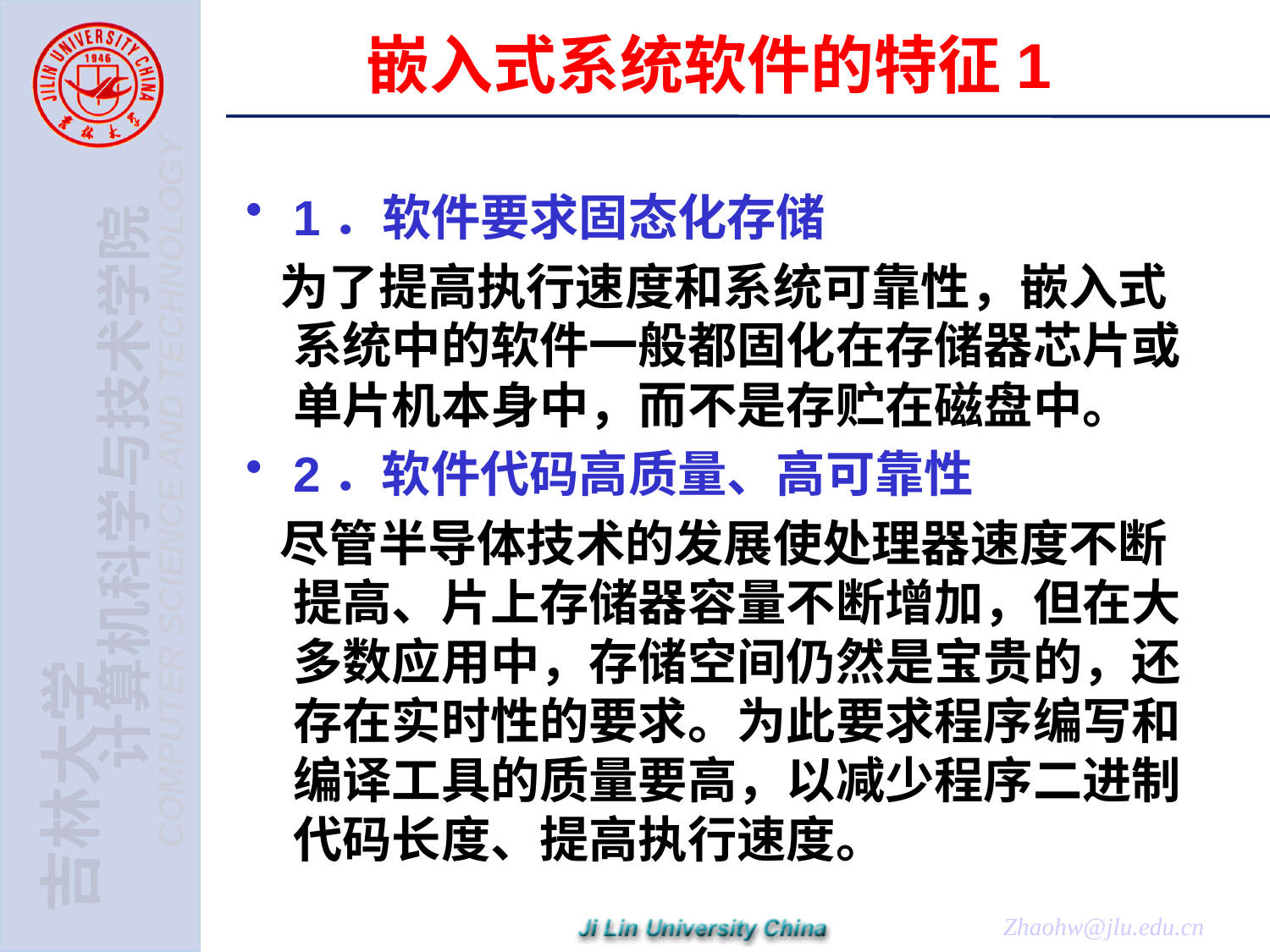

# 嵌入式系统软件的特征1
1．软件要求固态化存储
  为了提高执行速度和系统可靠性，嵌入式系统中的软件一般都固化在存储器芯片或单片机本身中，而不是存贮在磁盘中。
2．软件代码高质量、高可靠性
  尽管半导体技术的发展使处理器速度不断提高、片上存储器容量不断增加，但在大多数应用中，存储空间仍然是宝贵的，还存在实时性的要求。为此要求程序编写和编译工具的质量要高，以减少程序二进制代码长度、提高执行速度。